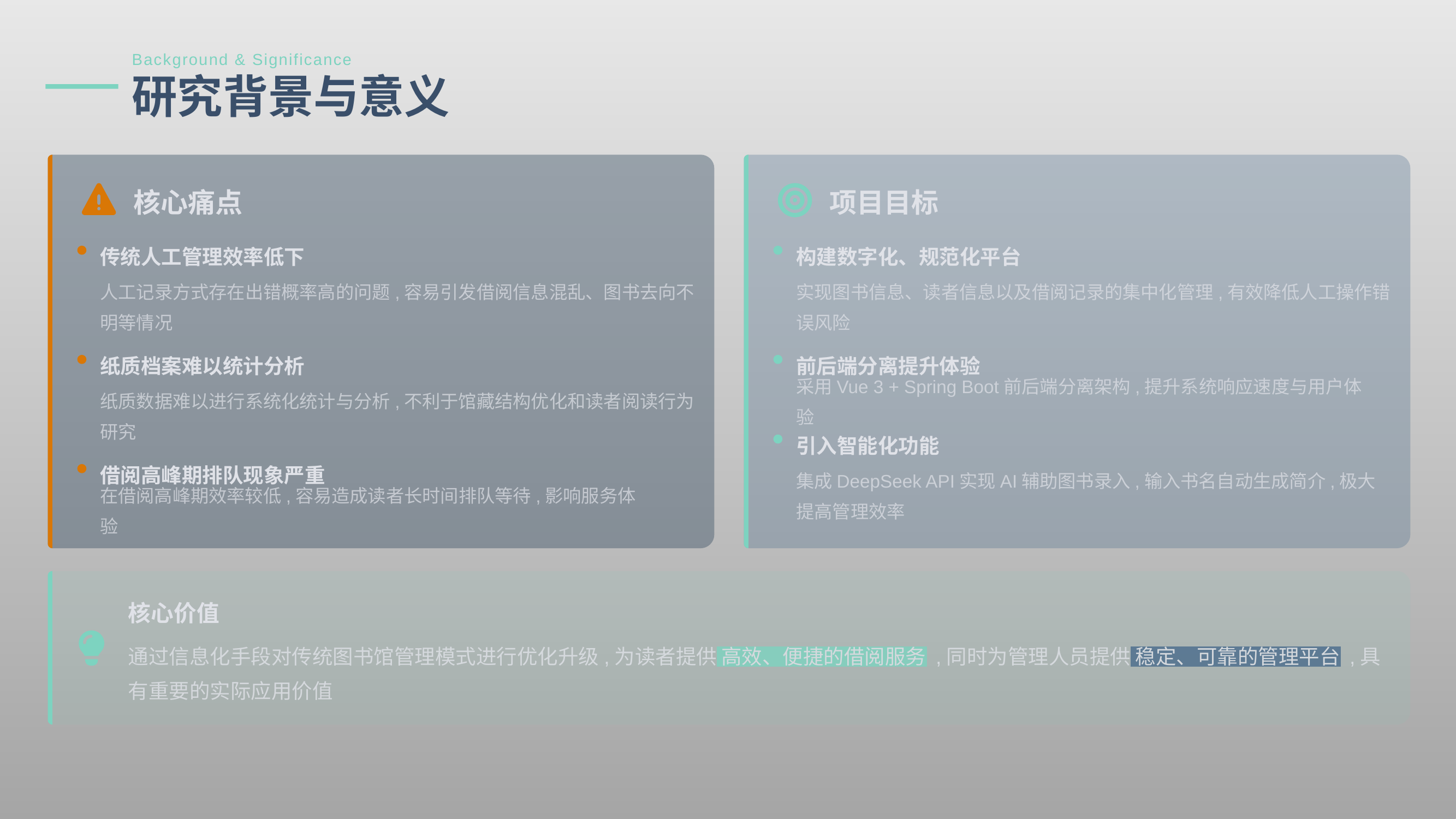

Background & Significance
研究背景与意义

核心痛点
项目目标

传统人工管理效率低下
构建数字化、规范化平台

人工记录方式存在出错概率高的问题,容易引发借阅信息混乱、图书去向不明等情况
实现图书信息、读者信息以及借阅记录的集中化管理,有效降低人工操作错误风险
纸质档案难以统计分析
前后端分离提升体验

纸质数据难以进行系统化统计与分析,不利于馆藏结构优化和读者阅读行为研究
采用Vue 3 + Spring Boot前后端分离架构,提升系统响应速度与用户体验
引入智能化功能

借阅高峰期排队现象严重
集成DeepSeek API实现AI辅助图书录入,输入书名自动生成简介,极大提高管理效率

在借阅高峰期效率较低,容易造成读者长时间排队等待,影响服务体验

核心价值

通过信息化手段对传统图书馆管理模式进行优化升级,为读者提供 高效、便捷的借阅服务 ,同时为管理人员提供 稳定、可靠的管理平台 ,具有重要的实际应用价值